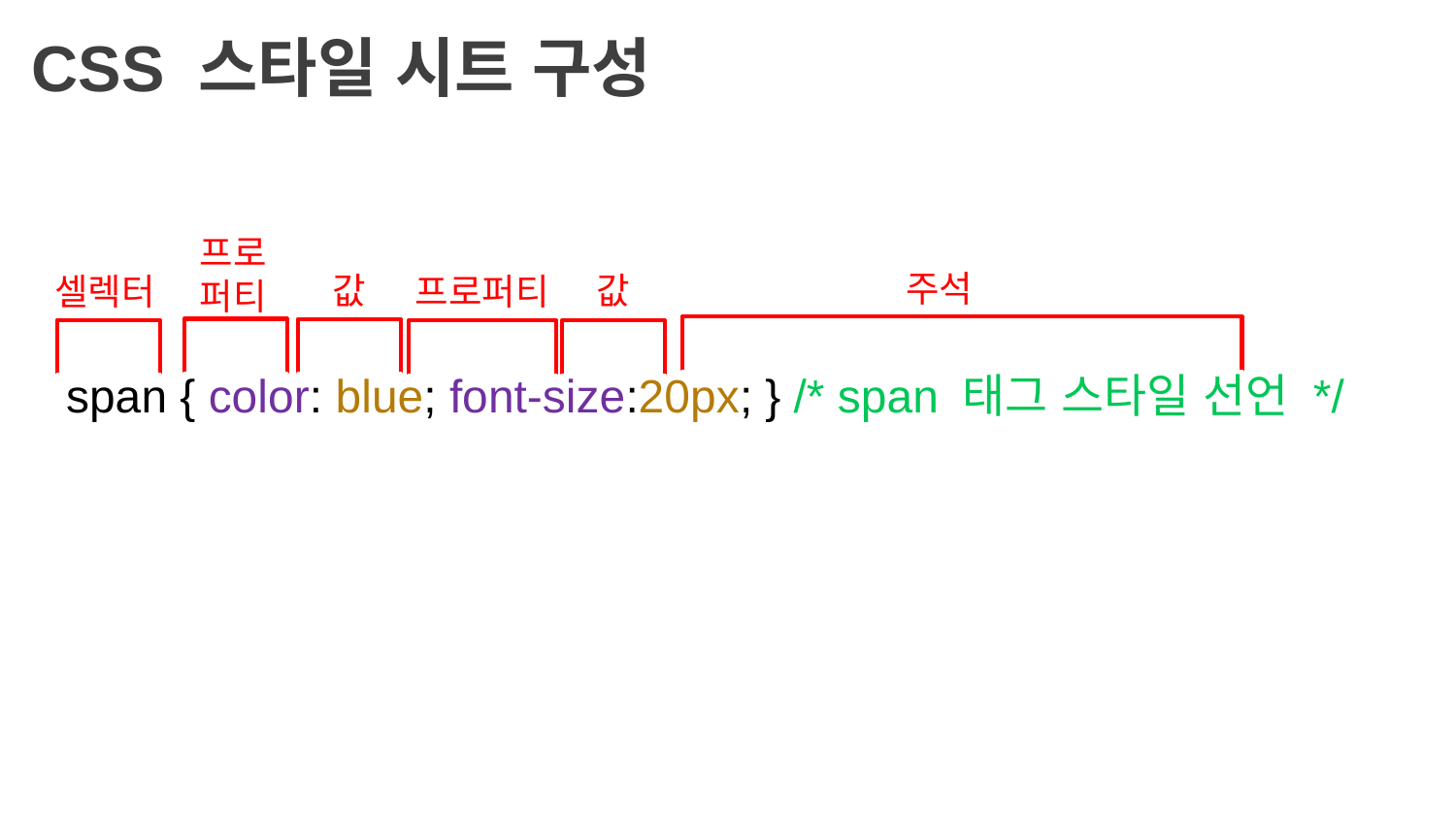

CSS 스타일 시트 구성

프로퍼티
주석
값
값
셀렉터
프로퍼티

span { color: blue; font-size:20px; } /* span 태그 스타일 선언 */